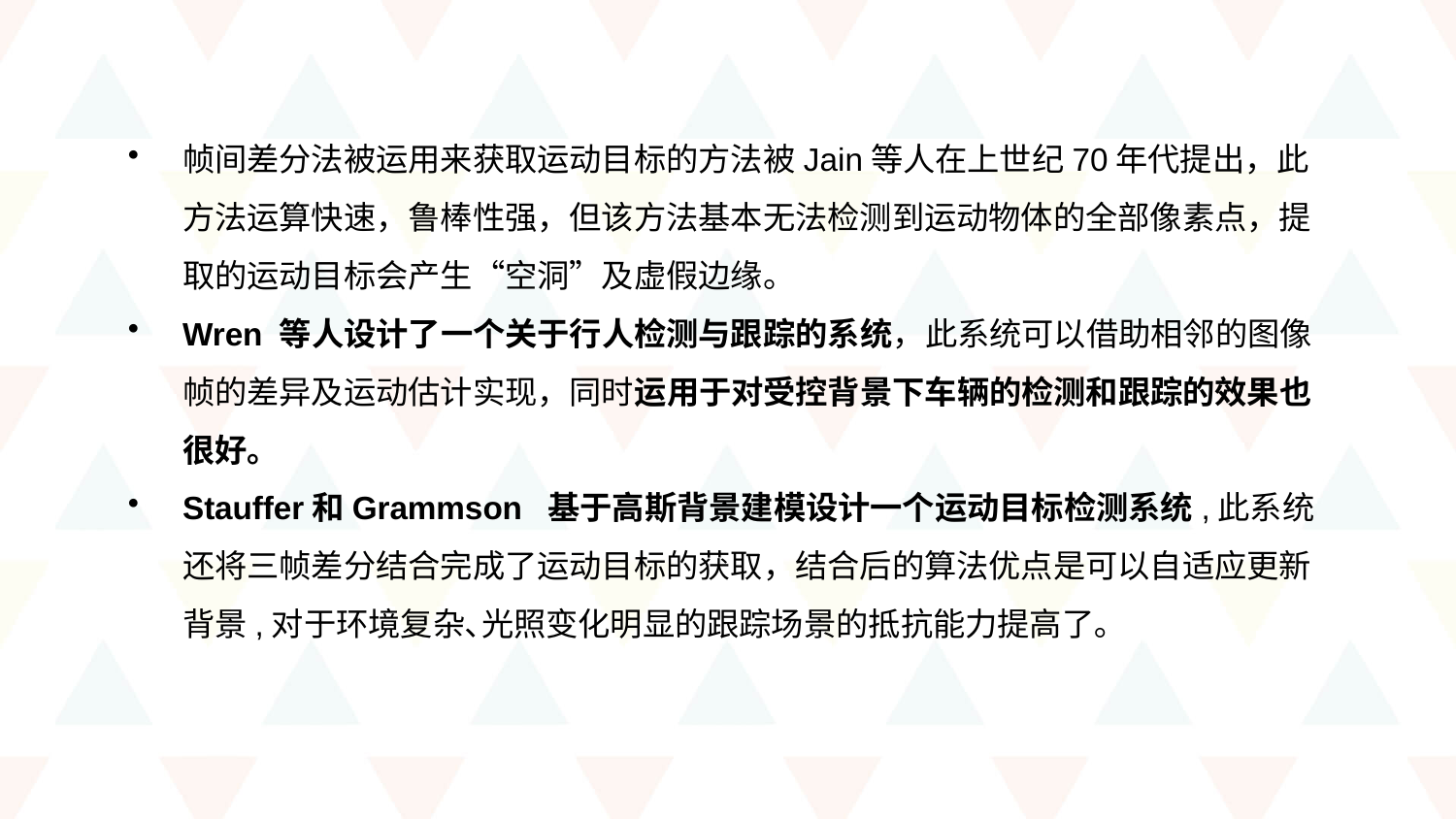

帧间差分法被运用来获取运动目标的方法被Jain等人在上世纪70年代提出，此方法运算快速，鲁棒性强，但该方法基本无法检测到运动物体的全部像素点，提取的运动目标会产生“空洞”及虚假边缘。
Wren 等人设计了一个关于行人检测与跟踪的系统，此系统可以借助相邻的图像帧的差异及运动估计实现，同时运用于对受控背景下车辆的检测和跟踪的效果也很好｡
Stauffer和Grammson  基于高斯背景建模设计一个运动目标检测系统,此系统还将三帧差分结合完成了运动目标的获取，结合后的算法优点是可以自适应更新背景,对于环境复杂､光照变化明显的跟踪场景的抵抗能力提高了｡